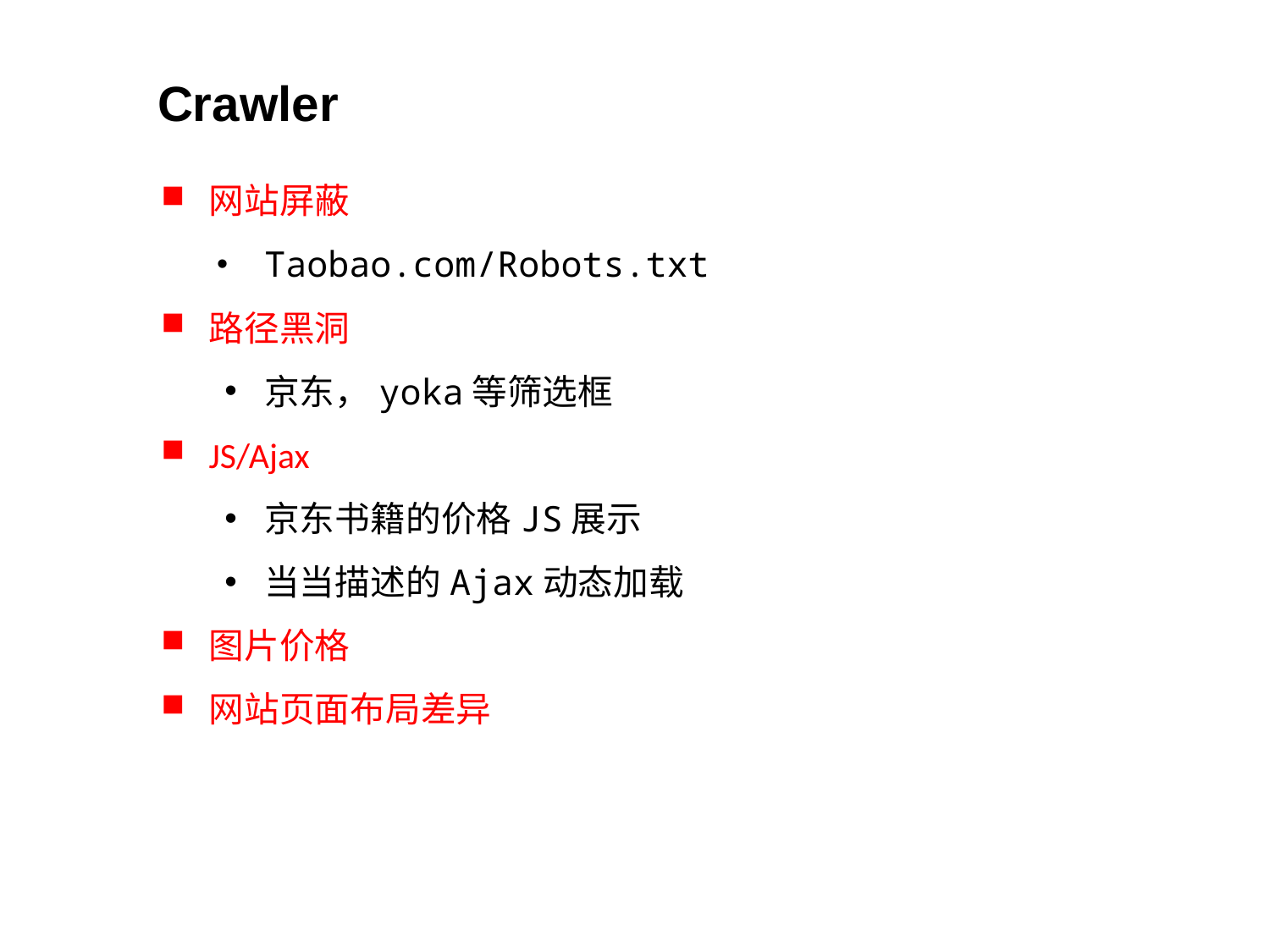

Crawler
网站屏蔽
Taobao.com/Robots.txt
路径黑洞
京东，yoka等筛选框
JS/Ajax
京东书籍的价格JS展示
当当描述的Ajax动态加载
图片价格
网站页面布局差异